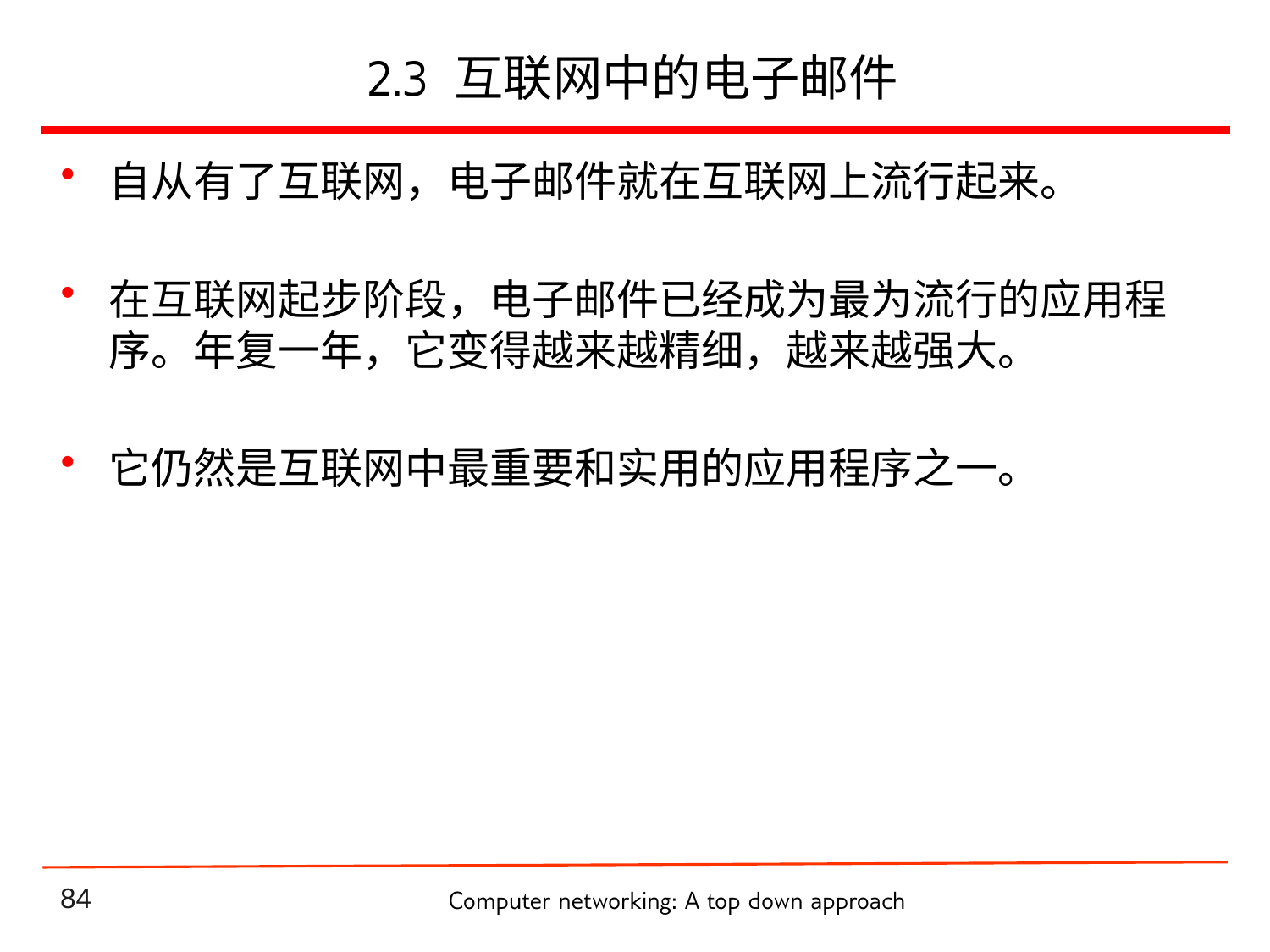

# 2.3 互联网中的电子邮件
自从有了互联网，电子邮件就在互联网上流行起来。

在互联网起步阶段，电子邮件已经成为最为流行的应用程序。年复一年，它变得越来越精细，越来越强大。

它仍然是互联网中最重要和实用的应用程序之一。

Computer networking: A top down approach